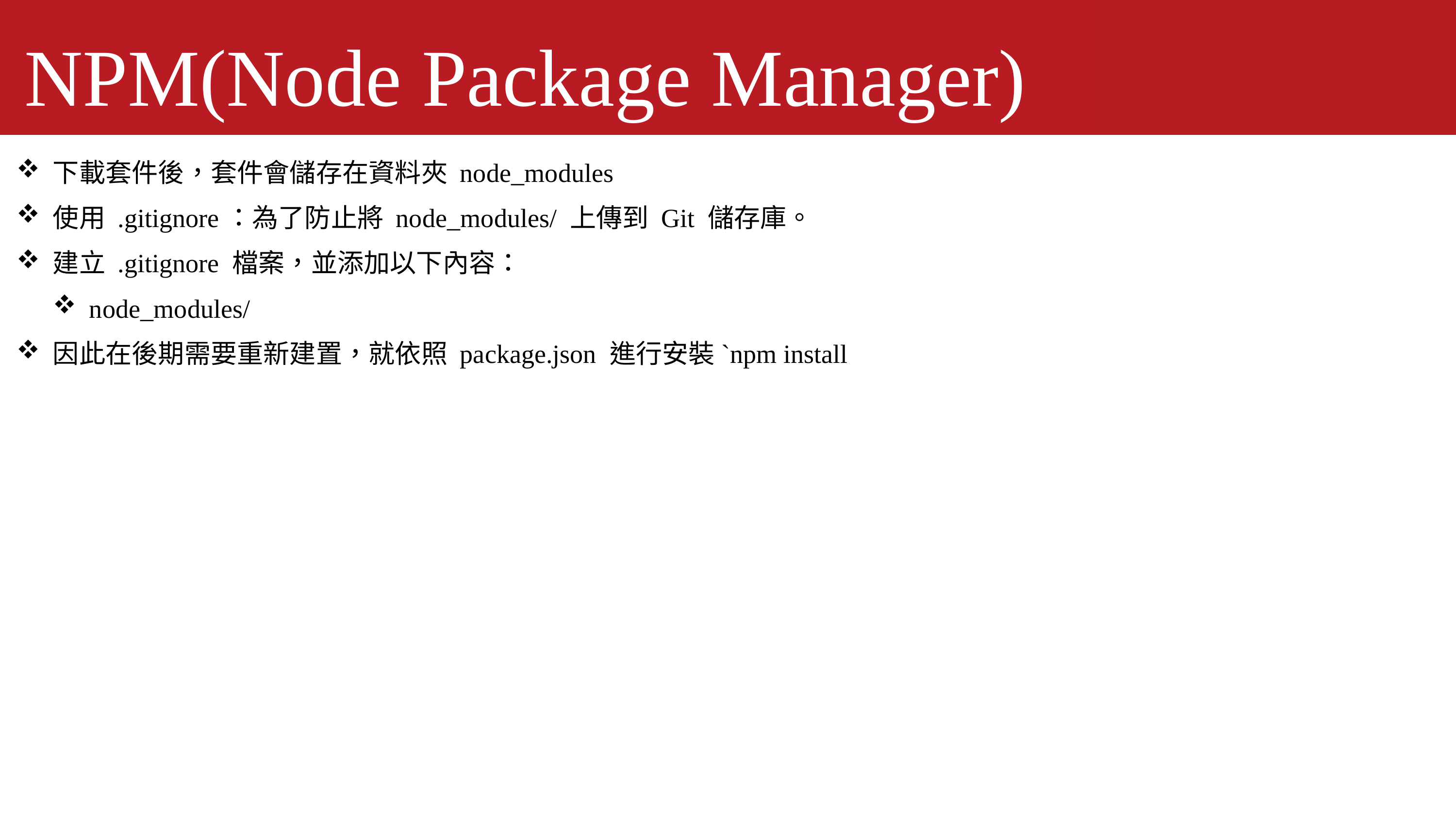

NPM(Node Package Manager)
下載套件後，套件會儲存在資料夾 node_modules
使用 .gitignore：為了防止將 node_modules/ 上傳到 Git 儲存庫。
建立 .gitignore 檔案，並添加以下內容：
node_modules/
因此在後期需要重新建置，就依照 package.json 進行安裝`npm install